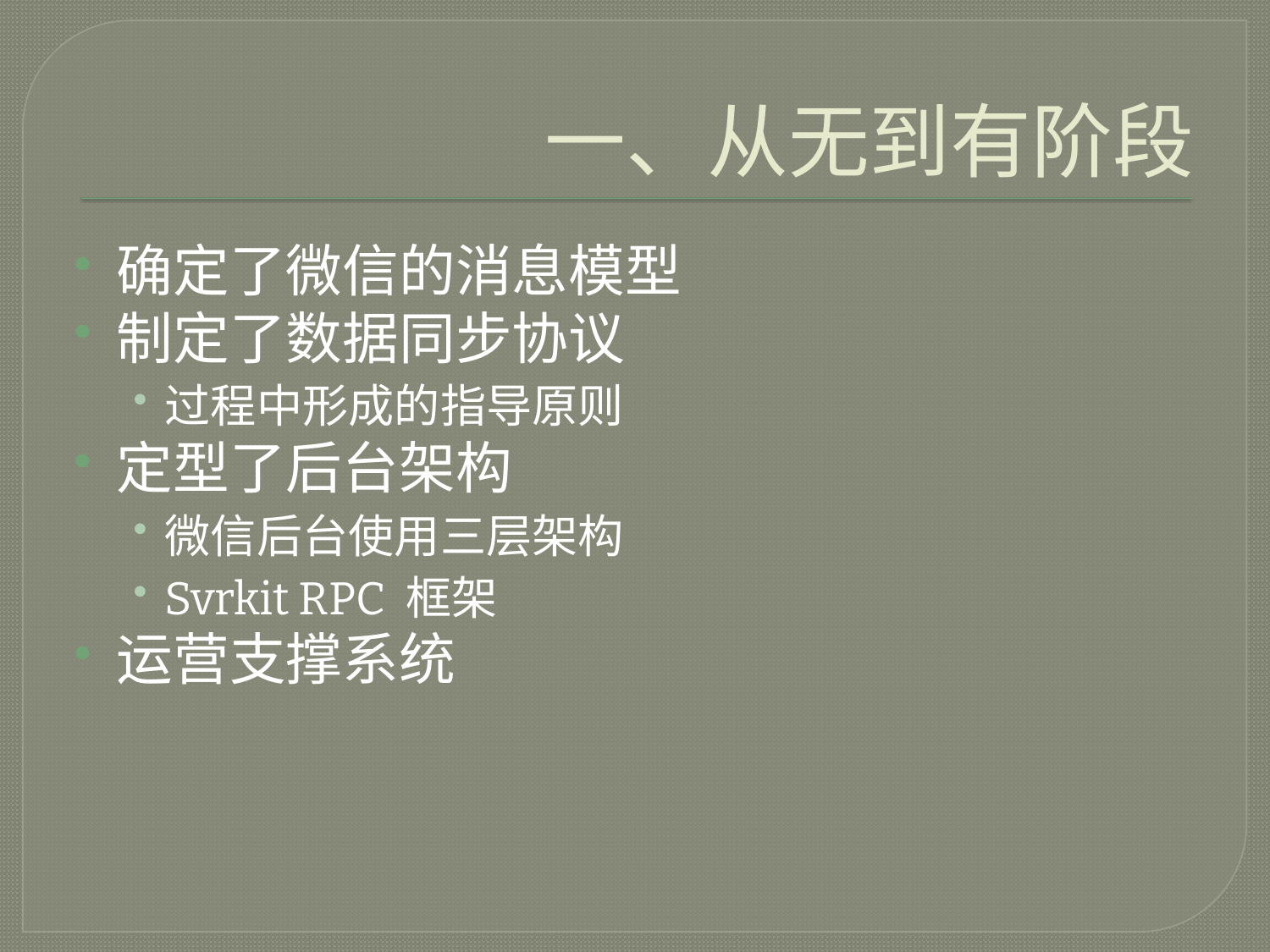

# 一、从无到有阶段
确定了微信的消息模型
制定了数据同步协议
过程中形成的指导原则
定型了后台架构
微信后台使用三层架构
Svrkit RPC 框架
运营支撑系统